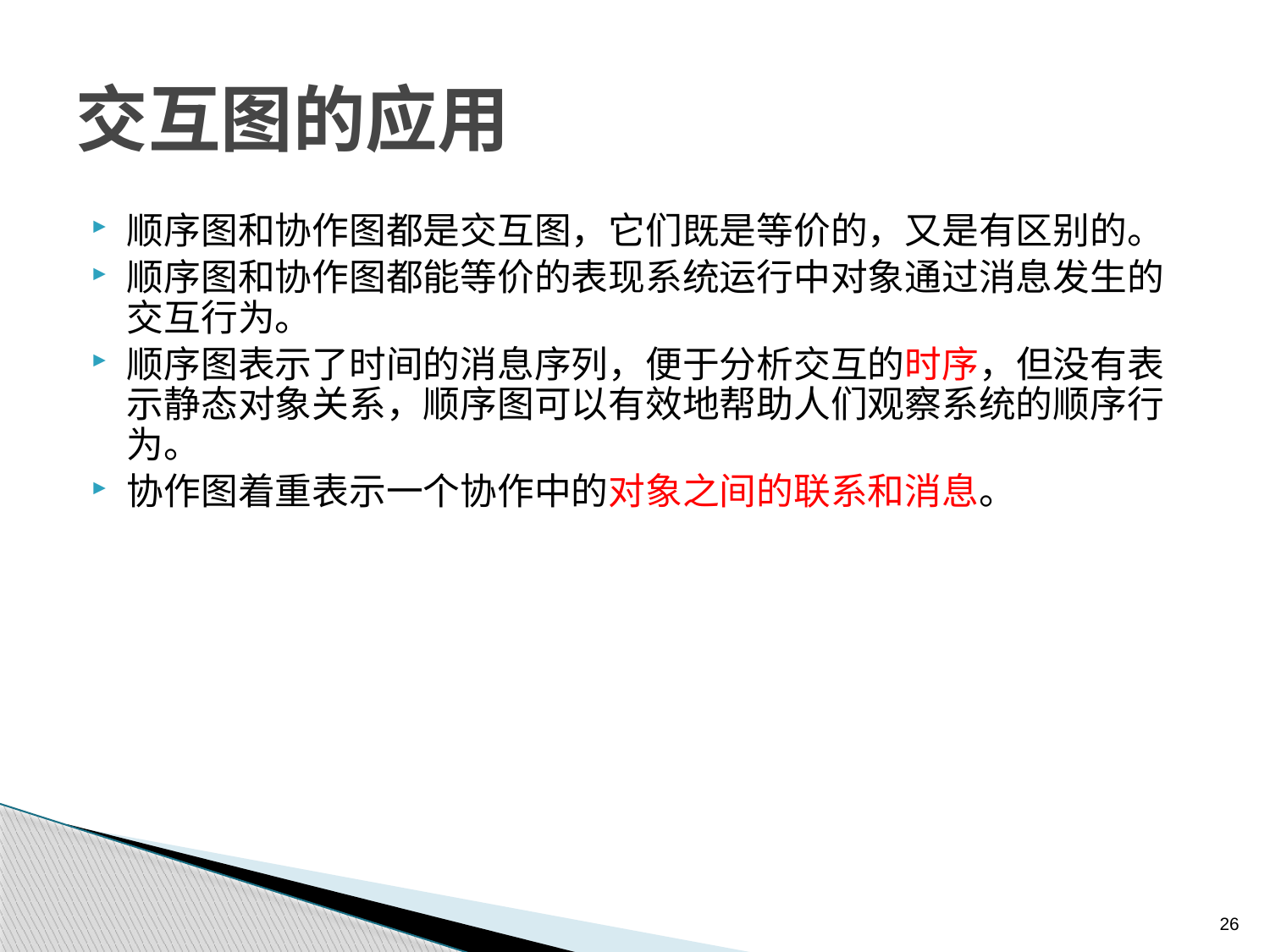

# 交互图的应用
顺序图和协作图都是交互图，它们既是等价的，又是有区别的。
顺序图和协作图都能等价的表现系统运行中对象通过消息发生的交互行为。
顺序图表示了时间的消息序列，便于分析交互的时序，但没有表示静态对象关系，顺序图可以有效地帮助人们观察系统的顺序行为。
协作图着重表示一个协作中的对象之间的联系和消息。
26